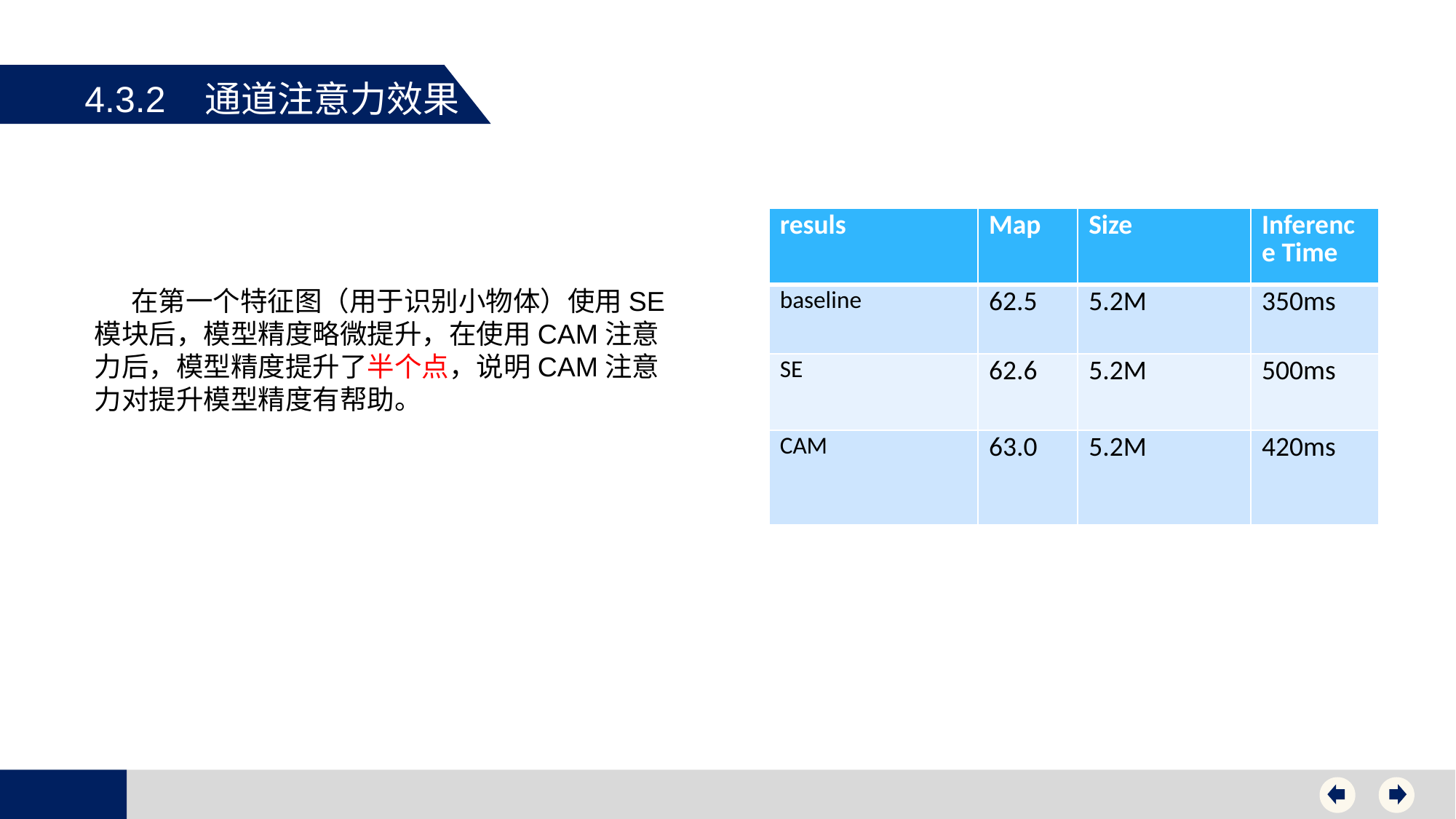

4.3.2   通道注意力效果
| resuls | Map | Size | Inference Time |
| --- | --- | --- | --- |
| baseline | 62.5 | 5.2M | 350ms |
| SE | 62.6 | 5.2M | 500ms |
| CAM | 63.0 | 5.2M | 420ms |
在第一个特征图（用于识别小物体）使用SE模块后，模型精度略微提升，在使用CAM注意力后，模型精度提升了半个点，说明CAM注意力对提升模型精度有帮助。